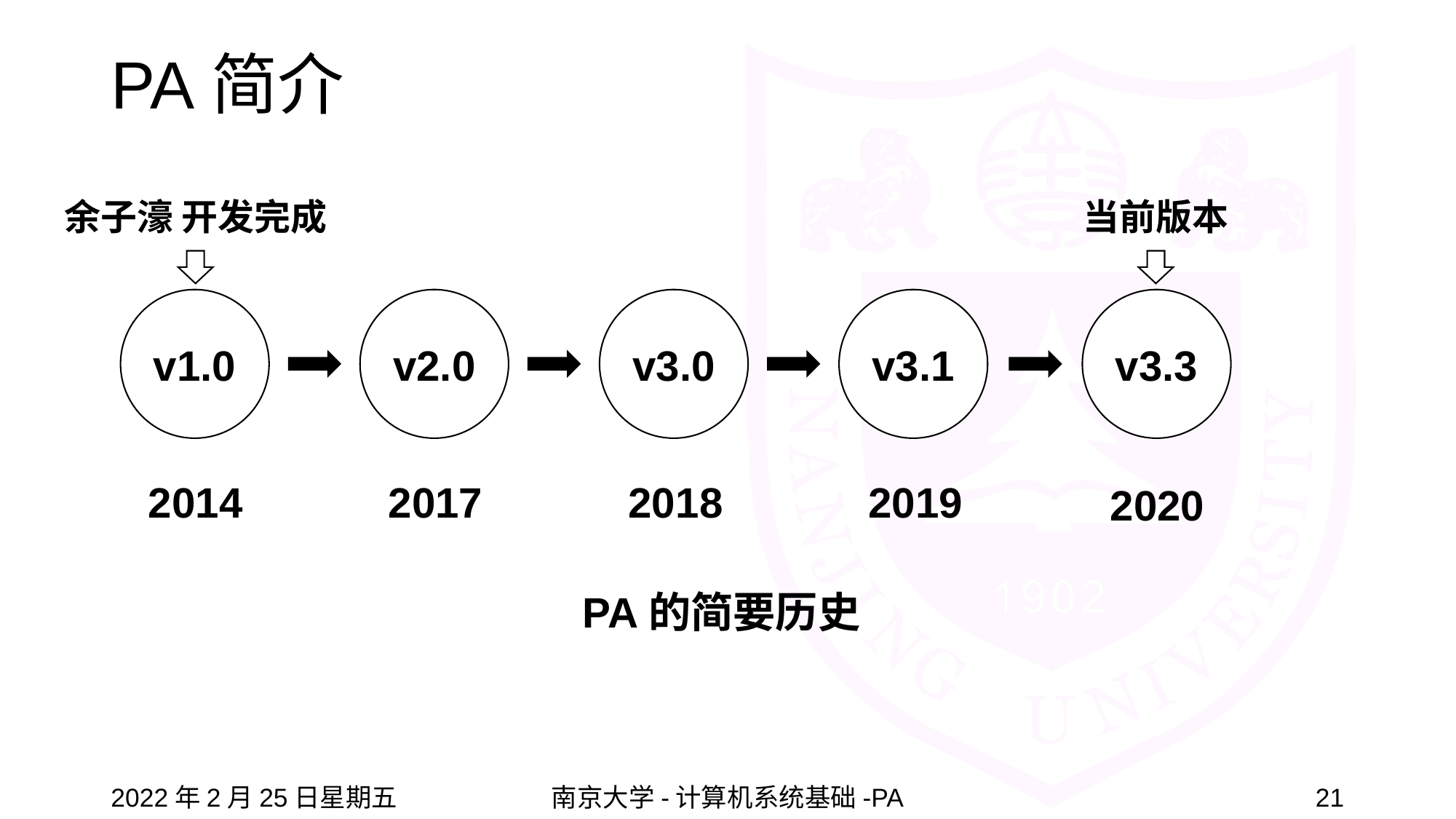

# PA简介
余子濠 开发完成
当前版本

v1.0
v2.0
v3.0
v3.1
v3.3

2014
2017
2018
2019
2020
PA的简要历史
2022年2月25日星期五
南京大学-计算机系统基础-PA
21